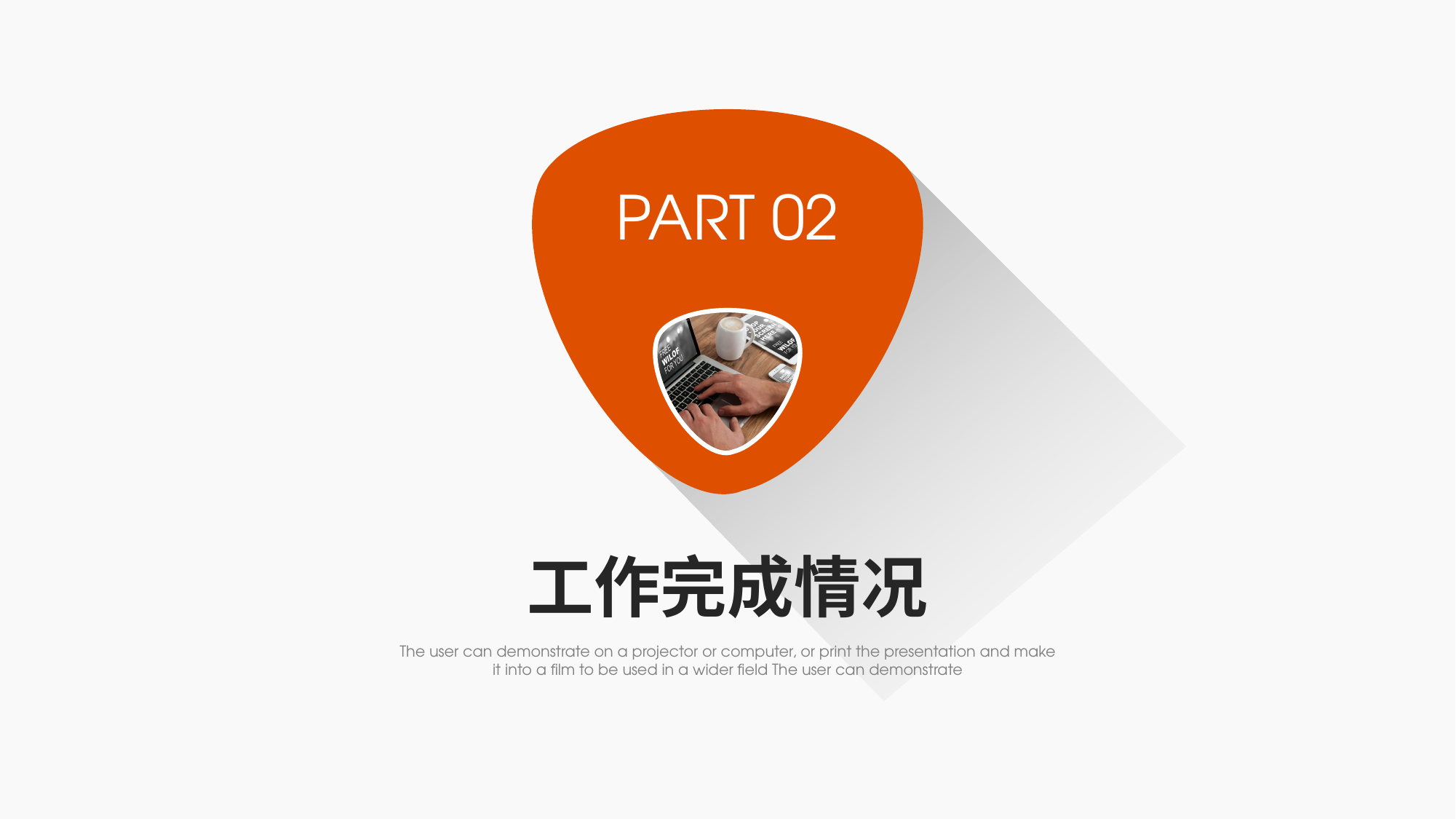

PART 02
工作完成情况
The user can demonstrate on a projector or computer, or print the presentation and make it into a film to be used in a wider field The user can demonstrate